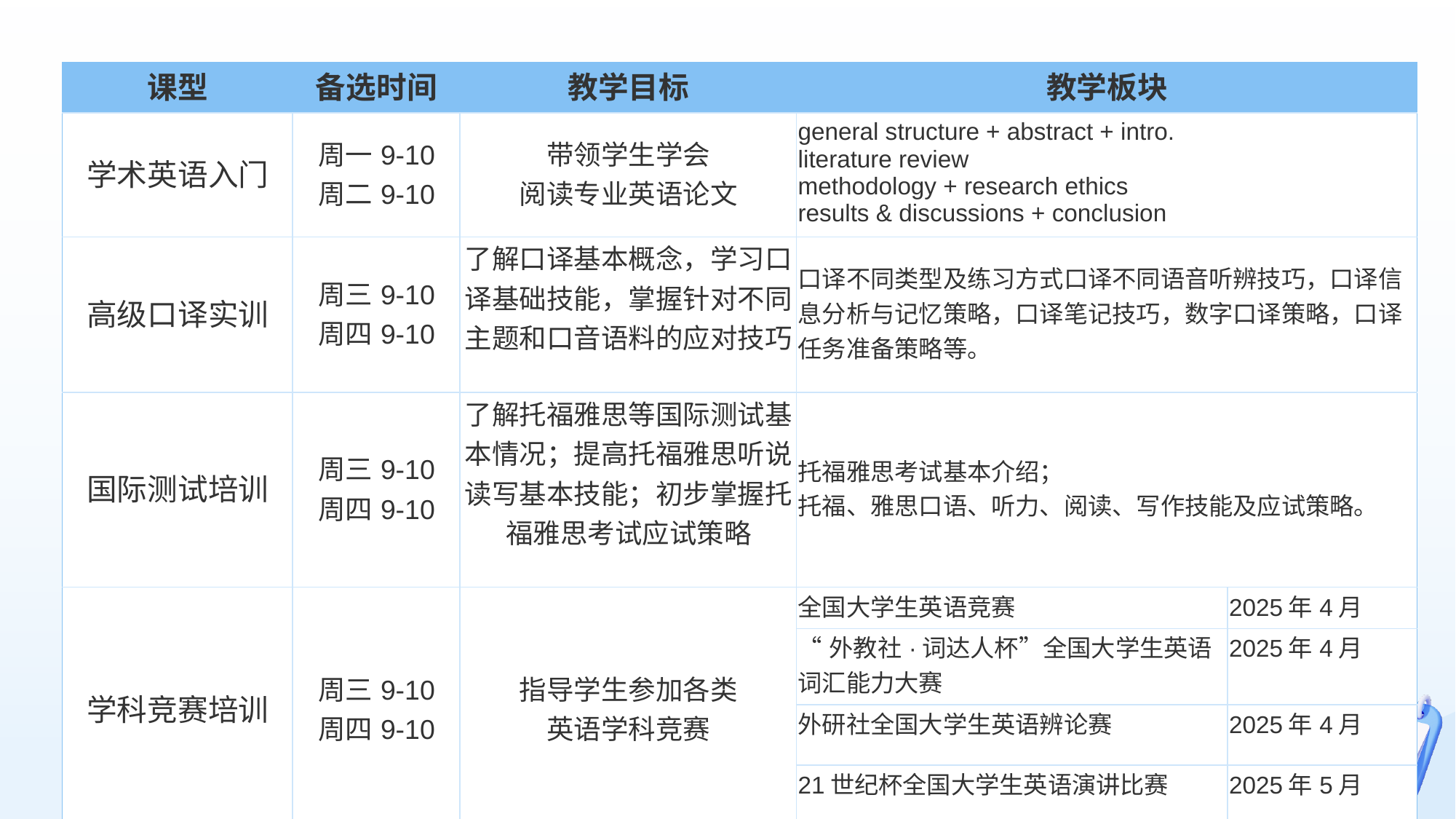

| 课型 | 备选时间 | 教学目标 | 教学板块 |  |
| --- | --- | --- | --- | --- |
| 学术英语入门 | 周一9-10 周二9-10 | 带领学生学会 阅读专业英语论文 | general structure + abstract + intro. literature review methodology + research ethics results & discussions + conclusion |  |
| 高级口译实训 | 周三9-10 周四9-10 | 了解口译基本概念，学习口译基础技能，掌握针对不同主题和口音语料的应对技巧 | 口译不同类型及练习方式口译不同语音听辨技巧，口译信息分析与记忆策略，口译笔记技巧，数字口译策略，口译任务准备策略等。 |  |
| 国际测试培训 | 周三9-10 周四9-10 | 了解托福雅思等国际测试基本情况；提高托福雅思听说读写基本技能；初步掌握托福雅思考试应试策略 | 托福雅思考试基本介绍； 托福、雅思口语、听力、阅读、写作技能及应试策略。 |  |
| 学科竞赛培训 | 周三9-10 周四9-10 | 指导学生参加各类 英语学科竞赛 | 全国大学生英语竞赛 | 2025年4月 |
|  |  |  | “外教社·词达人杯”全国大学生英语词汇能力大赛 | 2025年4月 |
|  |  |  | 外研社全国大学生英语辨论赛 | 2025年4月 |
|  |  |  | 21世纪杯全国大学生英语演讲比赛 | 2025年5月 |